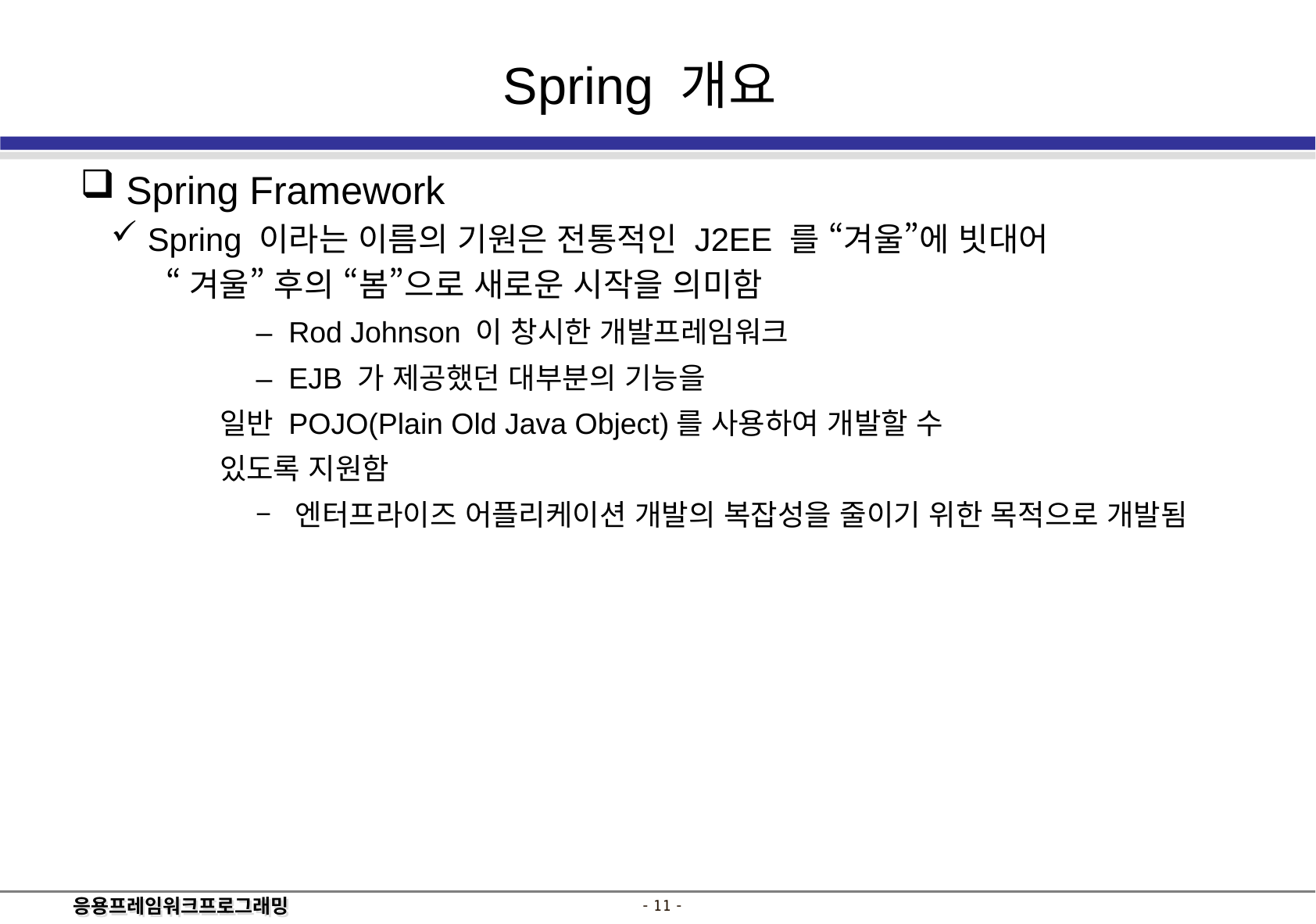

Spring 개요
 Spring Framework
 Spring 이라는 이름의 기원은 전통적인 J2EE 를 “겨울”에 빗대어
   “겨울” 후의 “봄”으로 새로운 시작을 의미함
	–  Rod Johnson 이 창시한 개발프레임워크
	–  EJB 가 제공했던 대부분의 기능을
         일반 POJO(Plain Old Java Object)를 사용하여 개발할 수
         있도록 지원함
	–  엔터프라이즈 어플리케이션 개발의 복잡성을 줄이기 위한 목적으로 개발됨

- 11 -